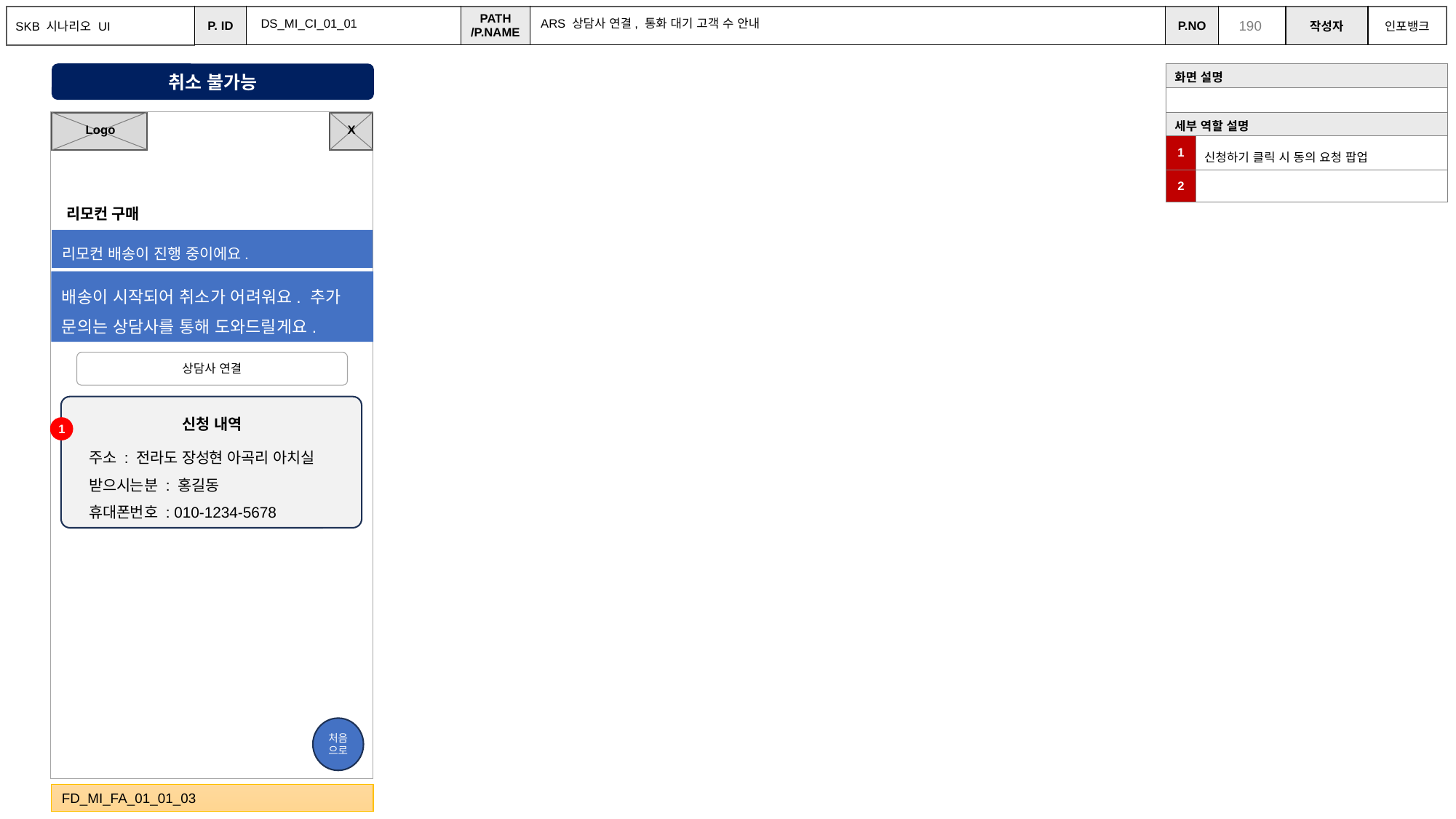

DS_MI_CI_01_01
ARS 상담사 연결, 통화 대기 고객 수 안내
취소 불가능
| 화면 설명 |  |
| --- | --- |
|  |  |
| 세부 역할 설명 |  |
| 1 | 신청하기 클릭 시 동의 요청 팝업 |
| 2 |  |

X

Logo
리모컨 구매
리모컨 배송이 진행 중이에요.
배송이 시작되어 취소가 어려워요. 추가 문의는 상담사를 통해 도와드릴게요.

상담사 연결

신청 내역
1
주소 : 전라도 장성현 아곡리 아치실
받으시는분 : 홍길동
휴대폰번호 : 010-1234-5678
처음
으로
FD_MI_FA_01_01_03